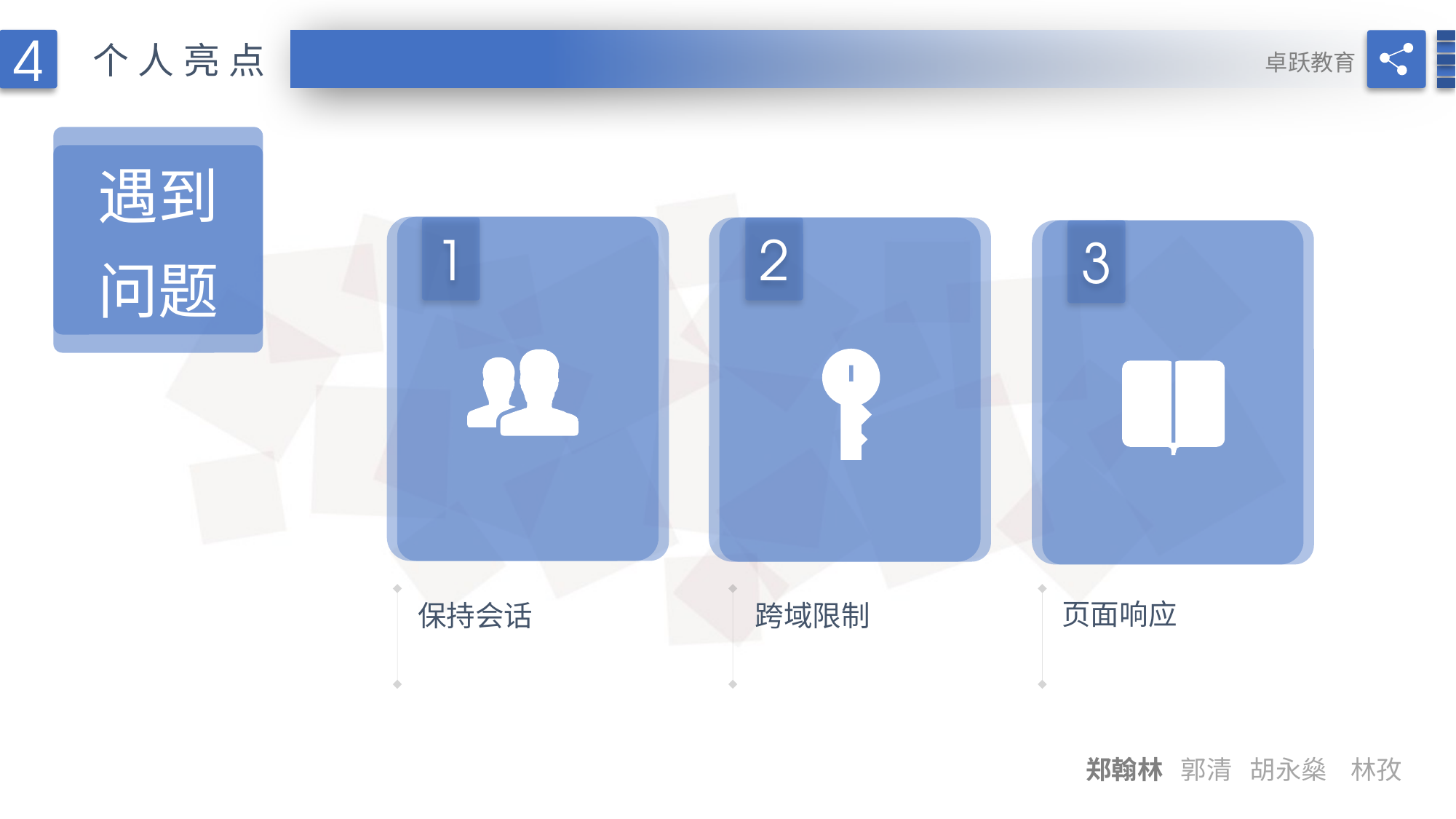

4

个人亮点
卓跃教育
遇到
问题

1

2

3

页面响应
保持会话
跨域限制
郑翰林   郭清   胡永燊    林孜